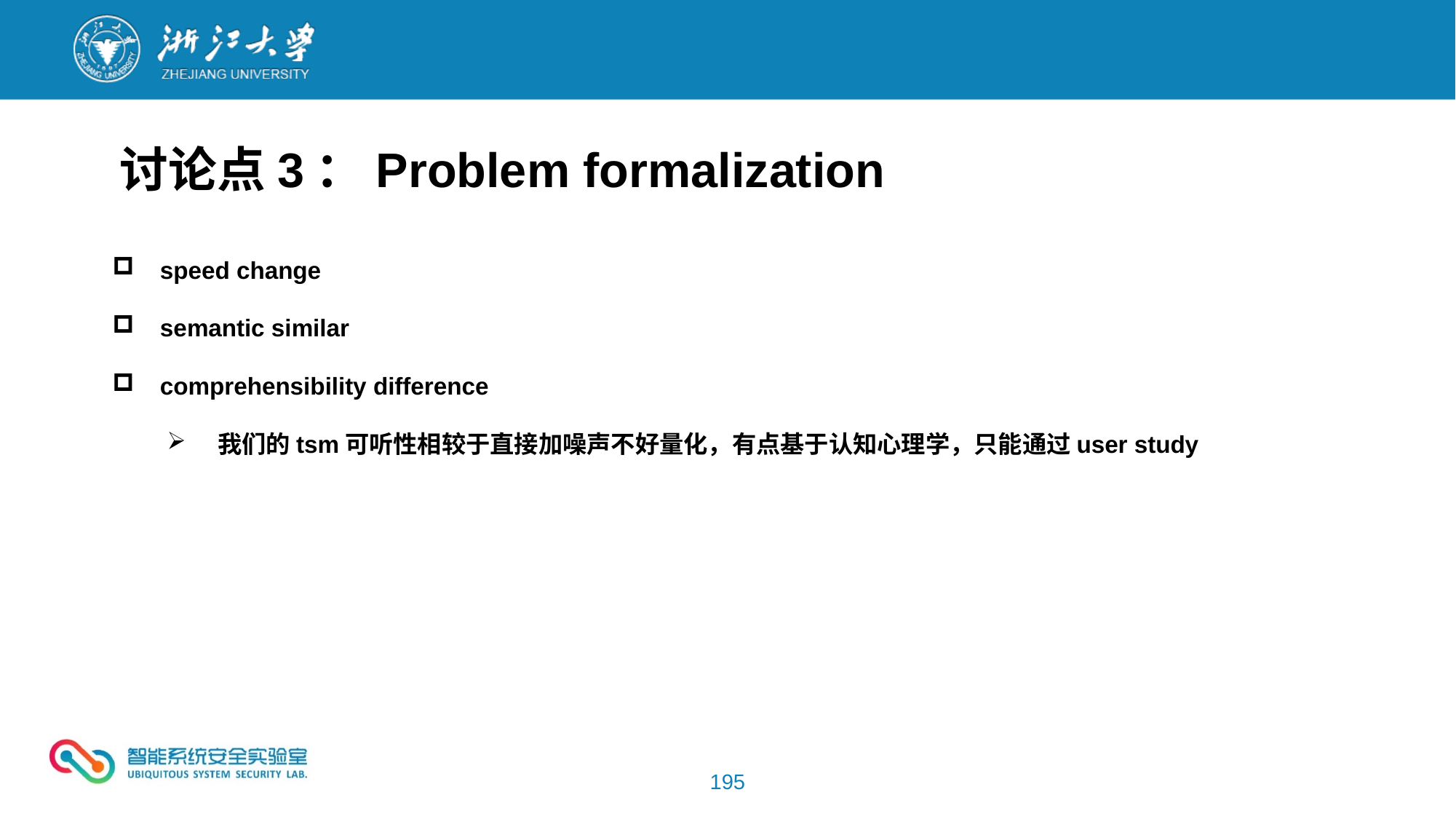

讨论点3：Problem formalization
  speed change
  semantic similar
  comprehensibility difference
  我们的tsm可听性相较于直接加噪声不好量化，有点基于认知心理学，只能通过user study